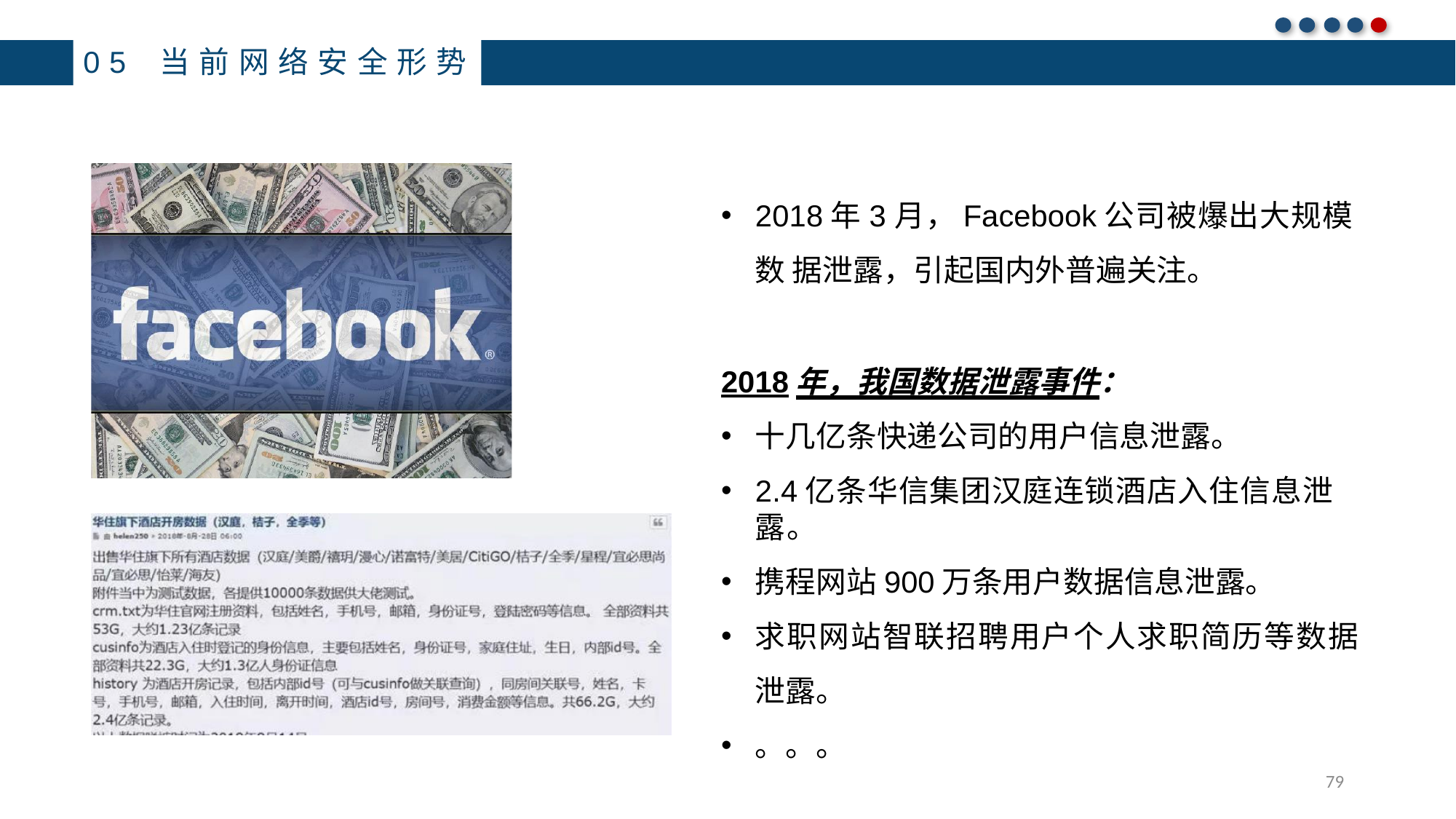

05 当前网络安全形势

2018年3月，Facebook公司被爆出大规模数 据泄露，引起国内外普遍关注。

2018年，我国数据泄露事件：
十几亿条快递公司的用户信息泄露。
2.4亿条华信集团汉庭连锁酒店入住信息泄露。
携程网站900万条用户数据信息泄露。
求职网站智联招聘用户个人求职简历等数据 泄露。
。。。

79